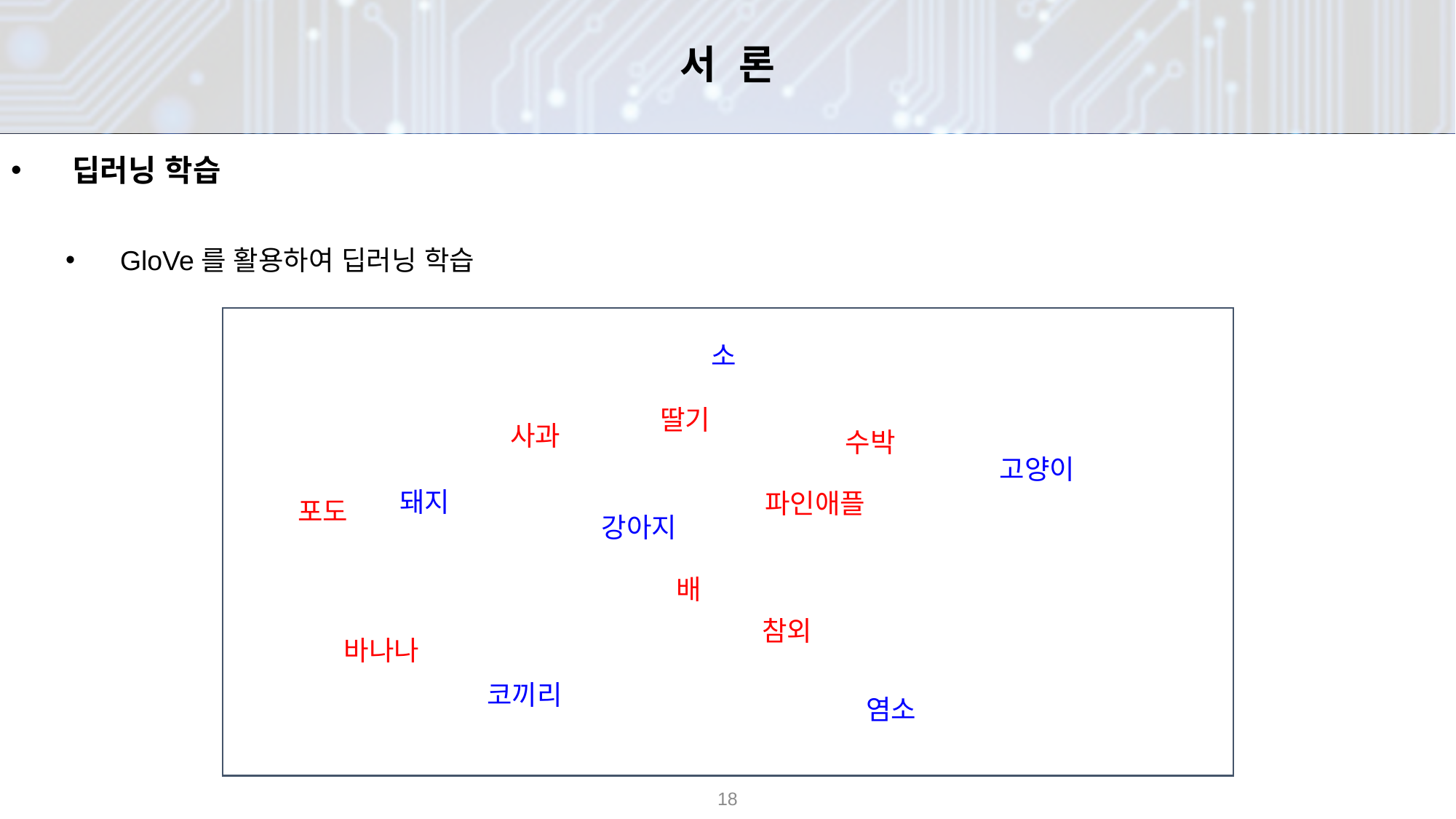

# 서  론
딥러닝 학습

GloVe를 활용하여 딥러닝 학습

소
딸기
사과
수박
고양이
돼지
파인애플
포도
강아지
배
참외
바나나
코끼리
염소
18